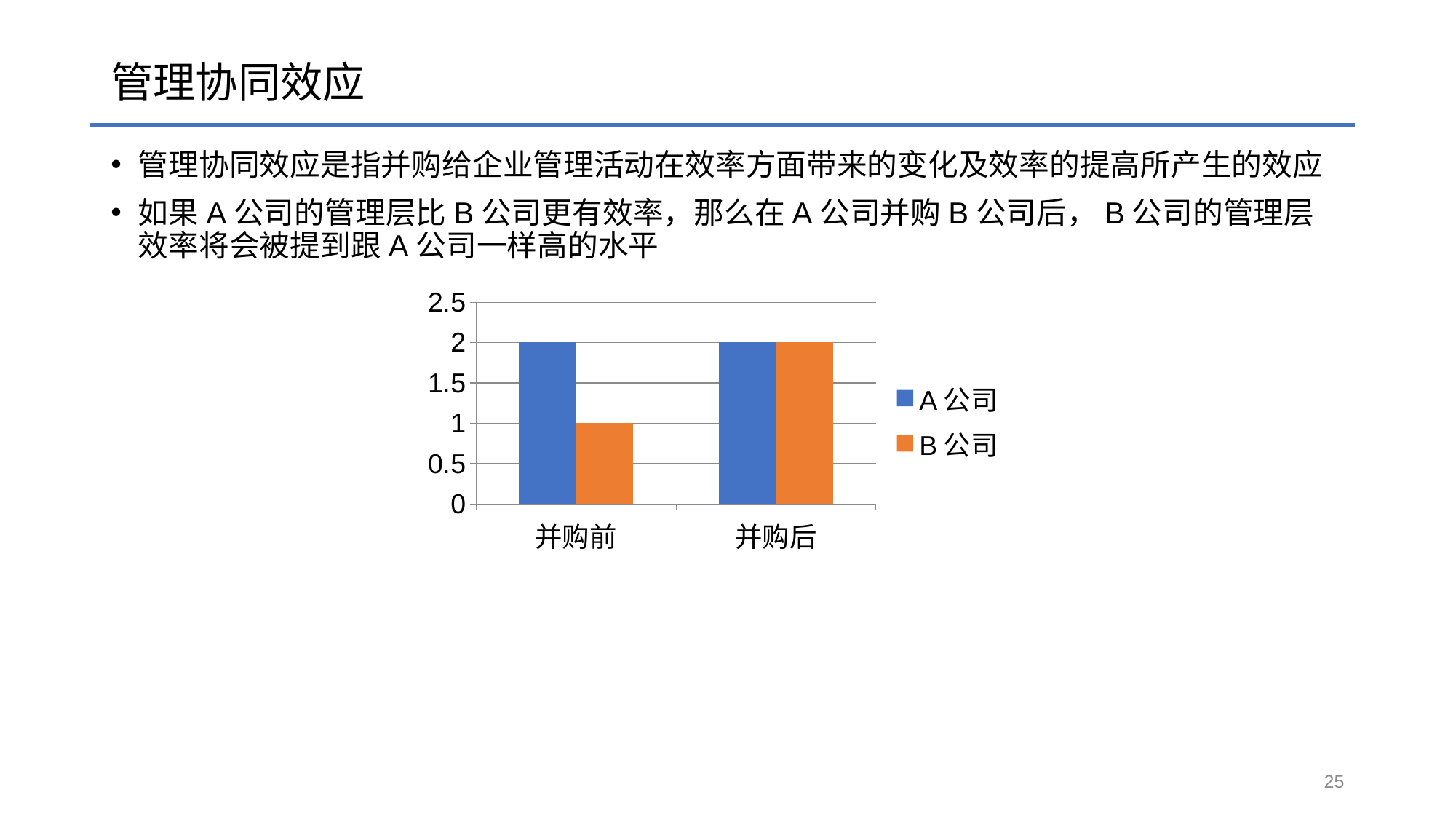

# 管理协同效应
管理协同效应是指并购给企业管理活动在效率方面带来的变化及效率的提高所产生的效应
如果A公司的管理层比B公司更有效率，那么在A公司并购B公司后，B公司的管理层效率将会被提到跟A公司一样高的水平

### Chart

| Category | A公司 | B公司 |
|---|---|---|
| 并购前 | 2.0 | 1.0 |
| 并购后 | 2.0 | 2.0 |
25